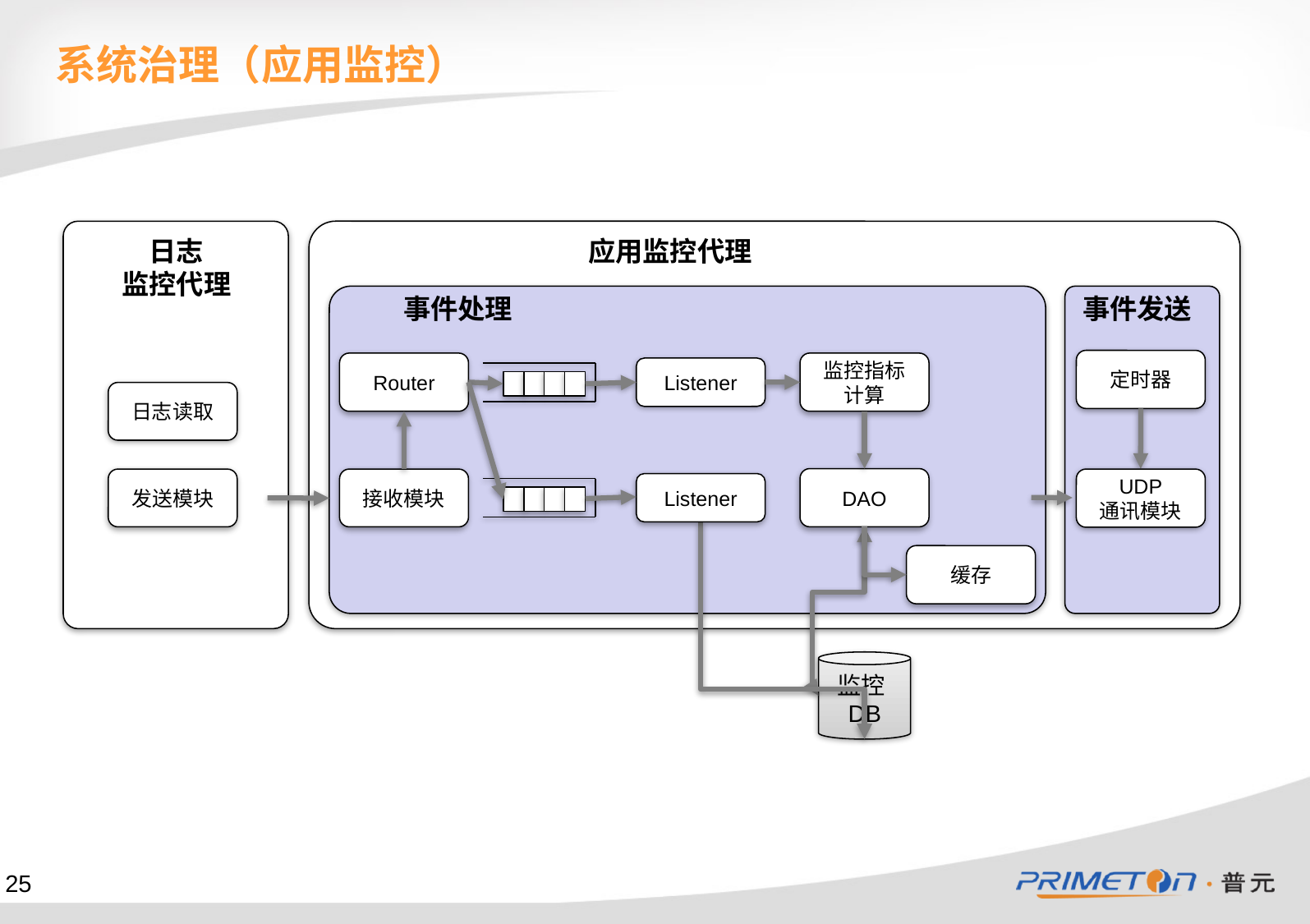

系统治理（应用监控）

日志
监控代理
应用监控代理
事件处理
事件发送

定时器
Router
监控指标计算
Listener

日志读取
DAO
UDP
通讯模块
发送模块
接收模块
Listener

缓存
监控DB
25